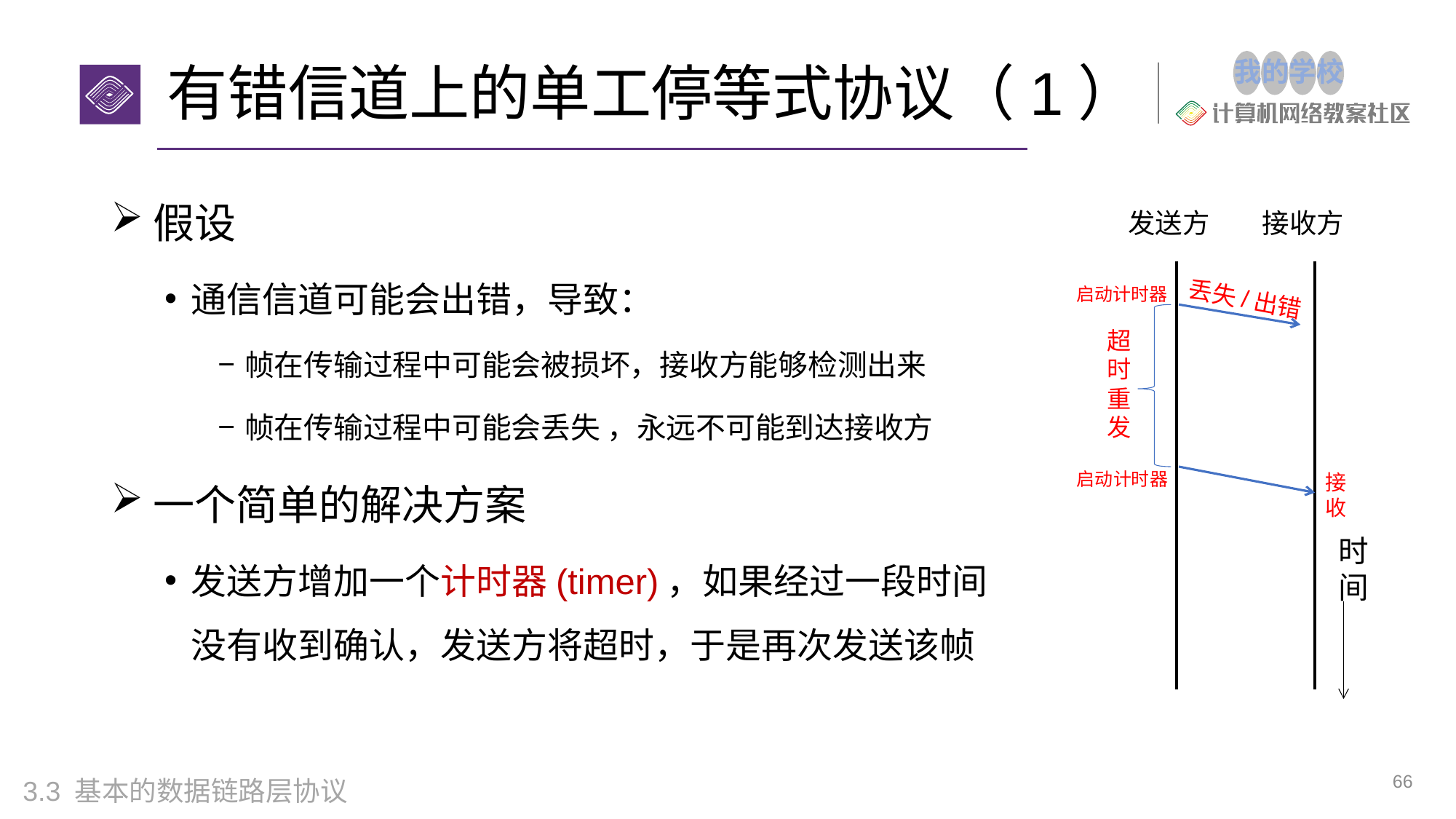

# 有错信道上的单工停等式协议（1）
假设
通信信道可能会出错，导致：
帧在传输过程中可能会被损坏，接收方能够检测出来
帧在传输过程中可能会丢失 ，永远不可能到达接收方
一个简单的解决方案
发送方增加一个计时器(timer)，如果经过一段时间没有收到确认，发送方将超时，于是再次发送该帧
发送方
接收方
启动计时器
丢失/出错

超时重发
启动计时器
接收
时间
66
3.3 基本的数据链路层协议